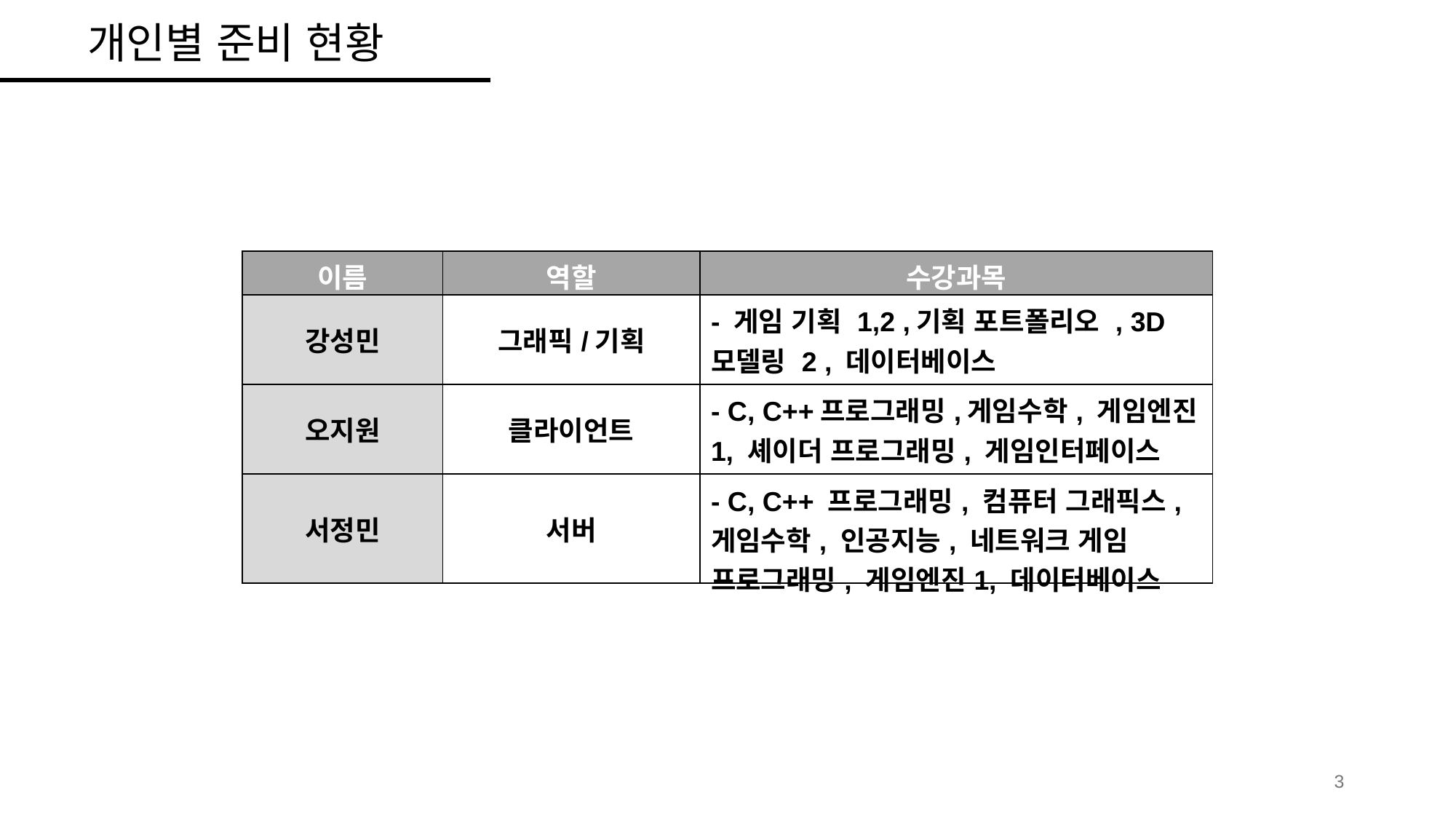

개인별 준비 현황
| 이름 | 역할 | 수강과목 |
| --- | --- | --- |
| 강성민 | 그래픽/기획 | - 게임 기획 1,2 ,기획 포트폴리오 , 3D모델링 2 , 데이터베이스 |
| 오지원 | 클라이언트 | - C, C++프로그래밍,게임수학, 게임엔진1, 셰이더 프로그래밍, 게임인터페이스 |
| 서정민 | 서버 | - C, C++ 프로그래밍, 컴퓨터 그래픽스, 게임수학, 인공지능, 네트워크 게임 프로그래밍, 게임엔진1, 데이터베이스 |
3